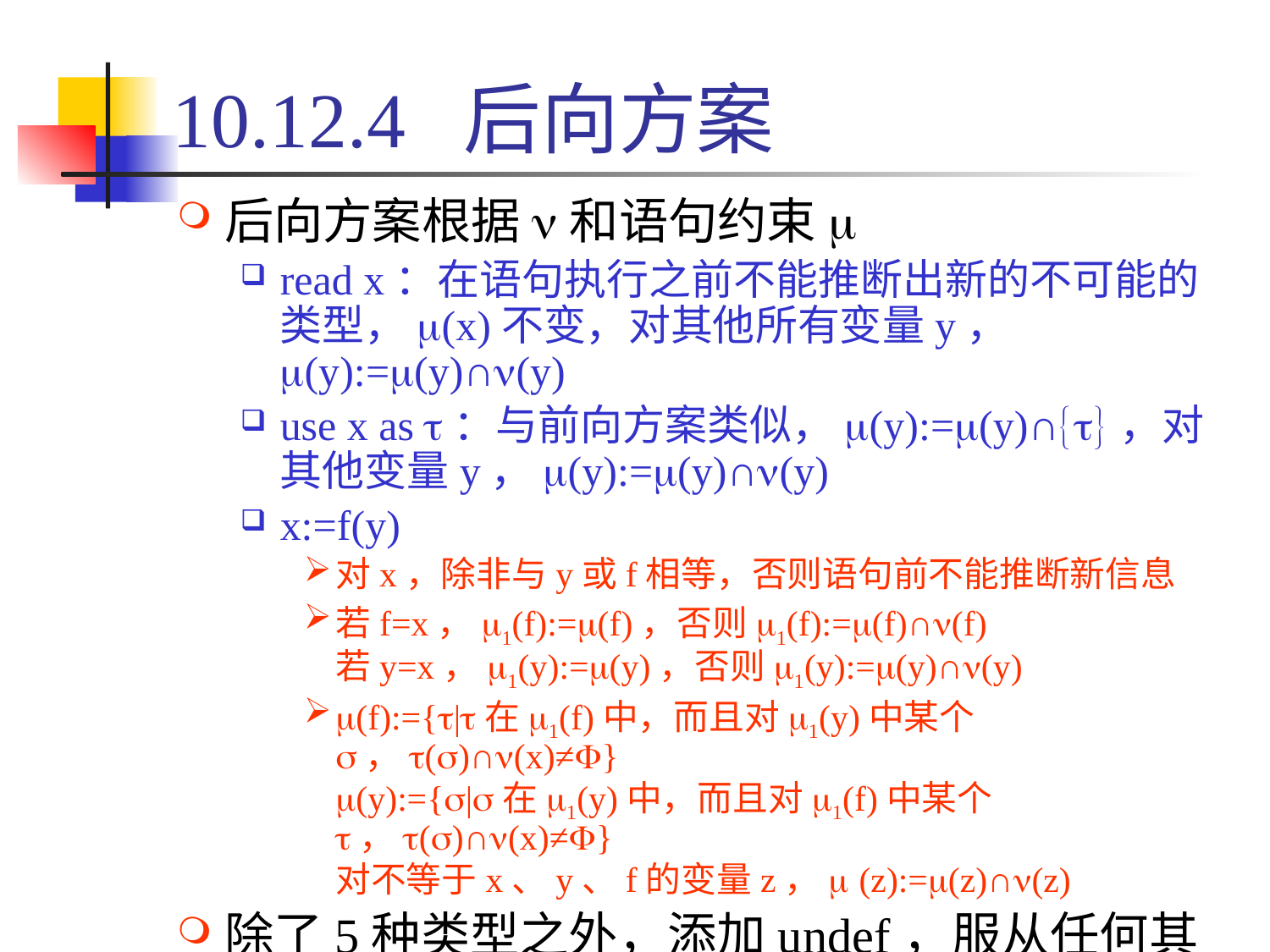

# 10.12.4  后向方案
后向方案根据ν和语句约束μ
read x：在语句执行之前不能推断出新的不可能的类型，μ(x)不变，对其他所有变量y， μ(y):=μ(y)∩ν(y)
use x as τ：与前向方案类似，μ(y):=μ(y)∩{τ}，对其他变量y，μ(y):=μ(y)∩ν(y)
x:=f(y)
对x，除非与y或f相等，否则语句前不能推断新信息
若f=x，μ1(f):=μ(f)，否则μ1(f):=μ(f)∩ν(f)
若y=x，μ1(y):=μ(y)，否则μ1(y):=μ(y)∩ν(y)
μ(f):={τ|τ在μ1(f)中，而且对μ1(y)中某个σ，τ(σ)∩ν(x)≠Φ}
μ(y):={σ|σ在μ1(y)中，而且对μ1(f)中某个τ，τ(σ)∩ν(x)≠Φ}
对不等于x、y、f的变量z，μ (z):=μ(z)∩ν(z)
除了5种类型之外，添加undef，服从任何其他类型